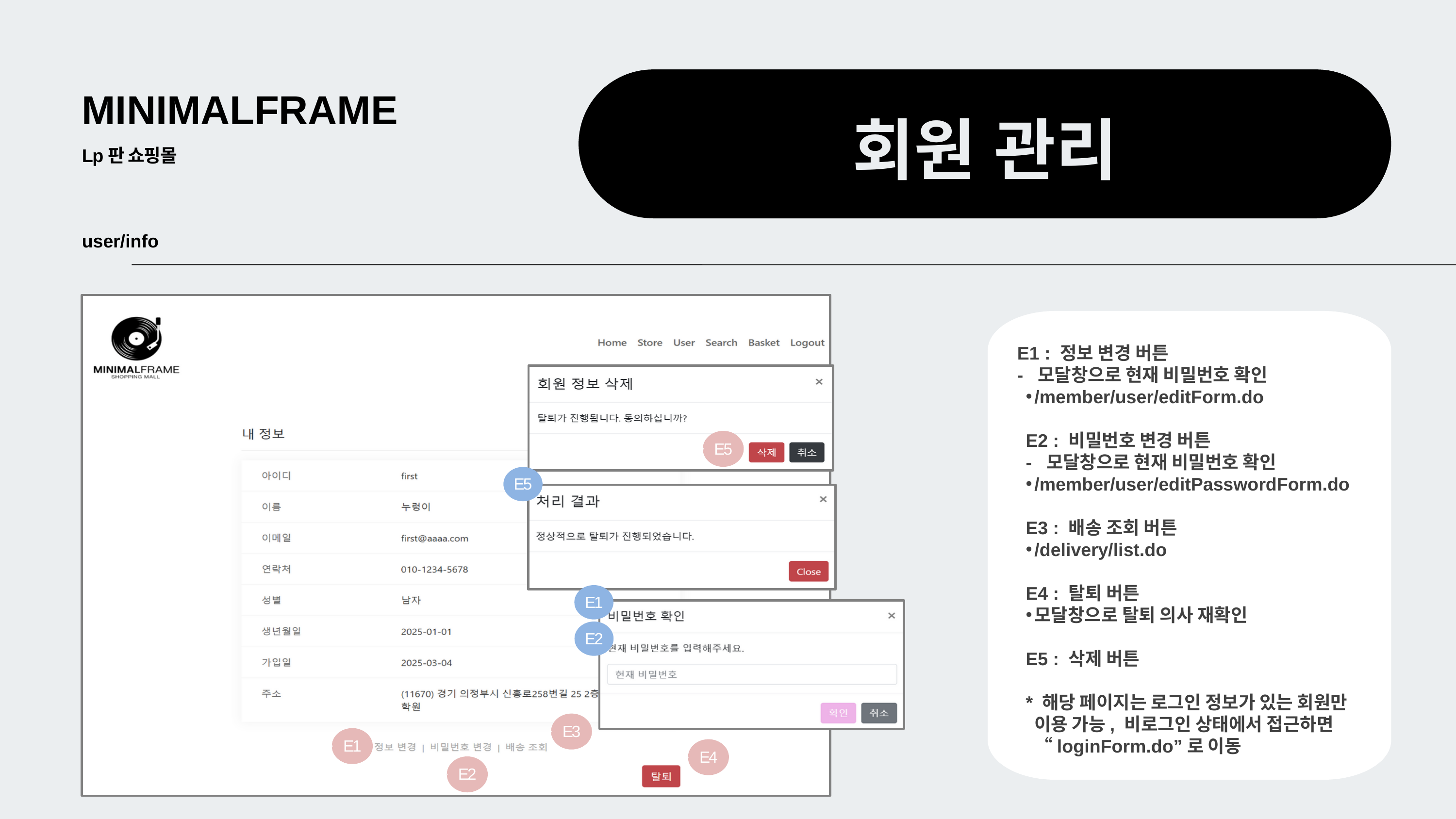

MINIMALFRAME
회원 관리
Lp판 쇼핑몰
user/info

E5

E5

E1

E2

E3

E1

E4

E2

E1 : 정보 변경 버튼
-  모달창으로 현재 비밀번호 확인
/member/user/editForm.do

E2 : 비밀번호 변경 버튼
-  모달창으로 현재 비밀번호 확인
/member/user/editPasswordForm.do

E3 : 배송 조회 버튼
/delivery/list.do

E4 : 탈퇴 버튼
모달창으로 탈퇴 의사 재확인

E5 : 삭제 버튼

* 해당 페이지는 로그인 정보가 있는 회원만 이용 가능, 비로그인 상태에서 접근하면 “loginForm.do”로 이동